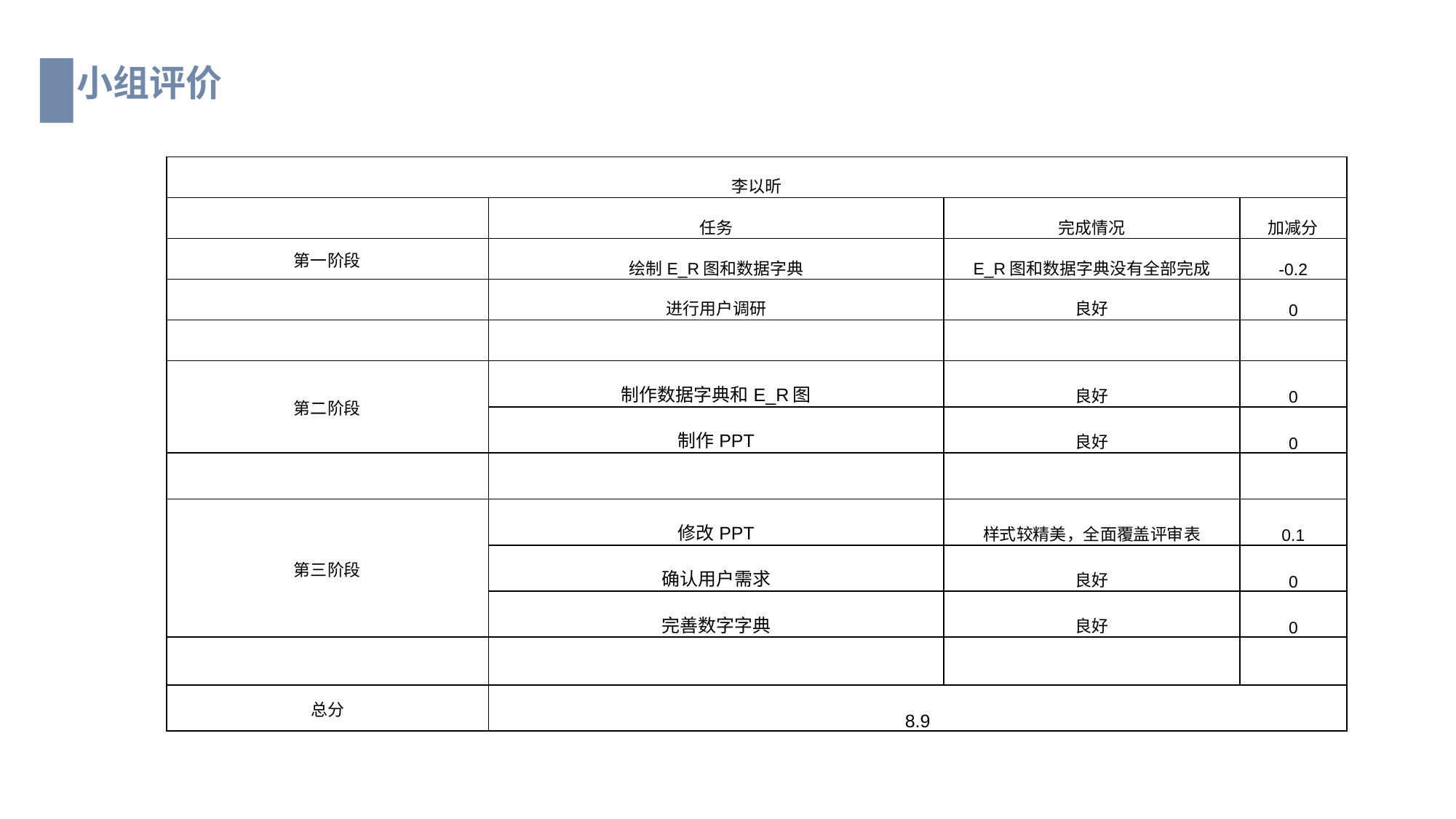

小组评价

| 李以昕 |  |  |  |
| --- | --- | --- | --- |
|  | 任务 | 完成情况 | 加减分 |
| 第一阶段 | 绘制E\_R图和数据字典 | E\_R图和数据字典没有全部完成 | -0.2 |
|  | 进行用户调研 | 良好 | 0 |
|  |  |  |  |
| 第二阶段 | 制作数据字典和E\_R图 | 良好 | 0 |
|  | 制作PPT | 良好 | 0 |
|  |  |  |  |
| 第三阶段 | 修改PPT | 样式较精美，全面覆盖评审表 | 0.1 |
|  | 确认用户需求 | 良好 | 0 |
|  | 完善数字字典 | 良好 | 0 |
|  |  |  |  |
| 总分 | 8.9 |  |  |